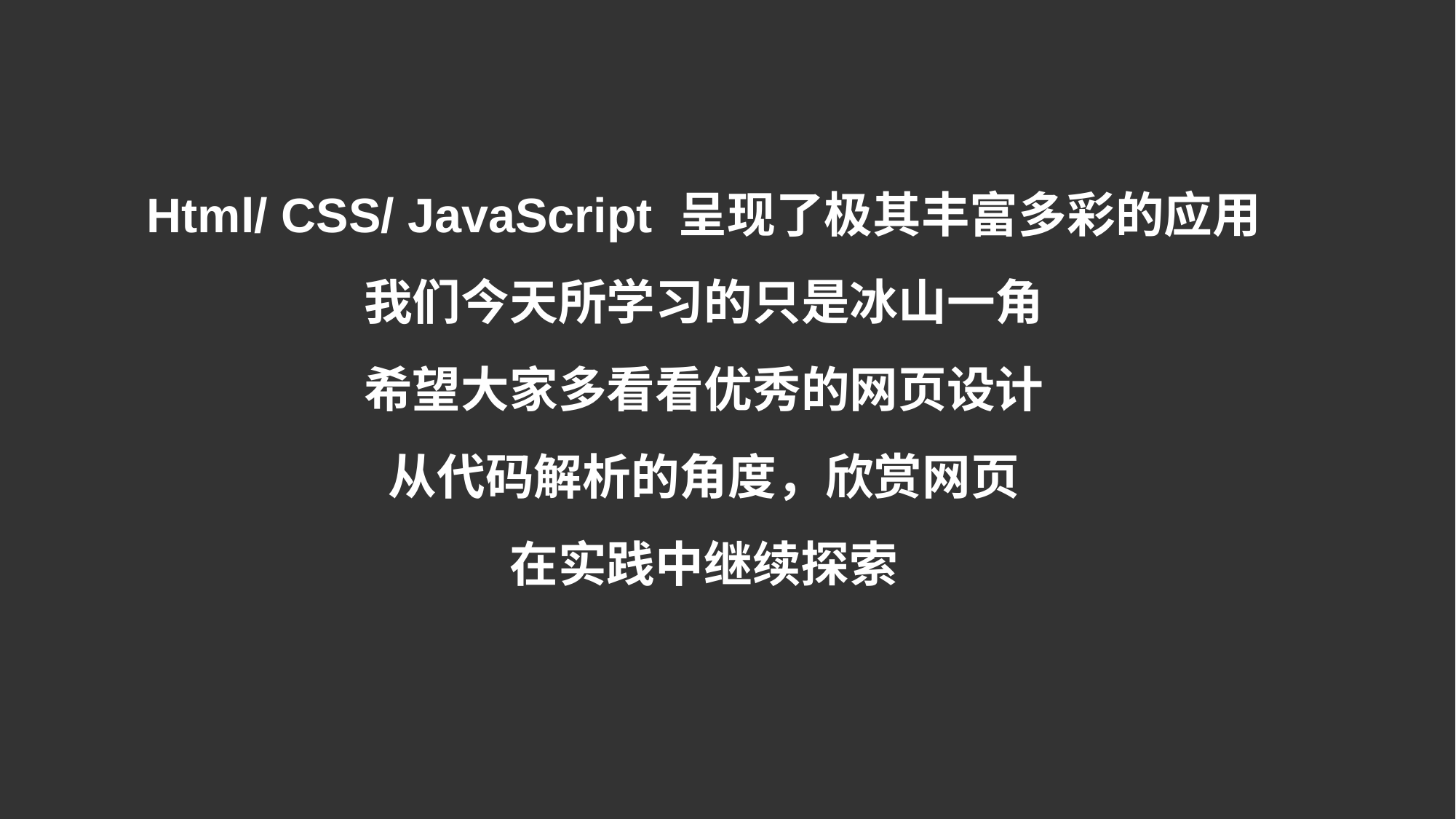

Html/ CSS/ JavaScript 呈现了极其丰富多彩的应用
我们今天所学习的只是冰山一角
希望大家多看看优秀的网页设计
从代码解析的角度，欣赏网页
在实践中继续探索